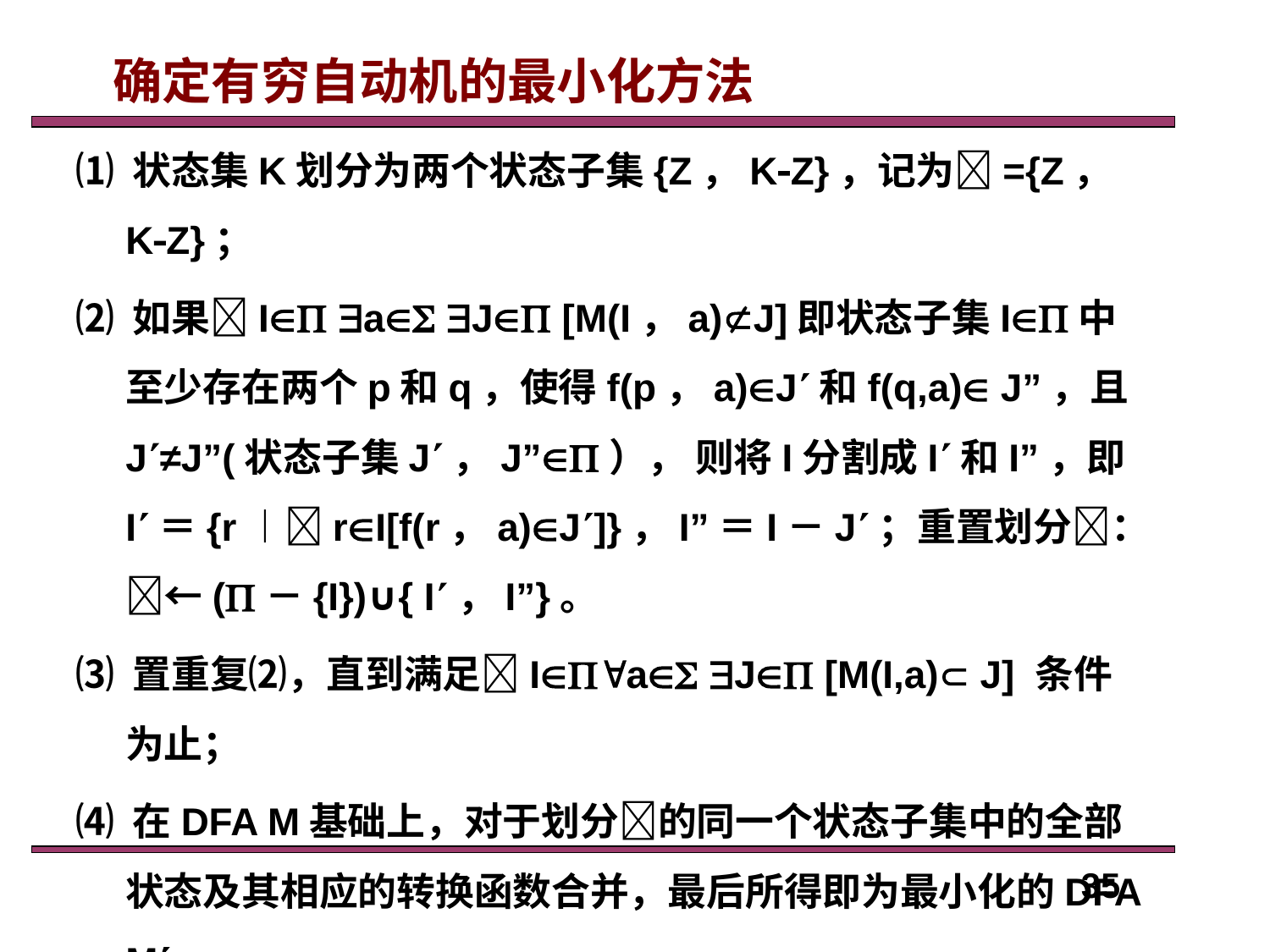

确定有穷自动机的最小化方法
⑴ 状态集K划分为两个状态子集{Z，K−Z}，记为Π={Z，K−Z}；
⑵ 如果∃I∈Π ∃a∈Σ ∃J∈Π [M(I，a)⊄J]即状态子集I∈Π中至少存在两个p和q，使得f(p，a)∈J′和f(q,a)∈ J”，且J′≠J”(状态子集J′，J”∈Π）， 则将I分割成I′和I”，即I′＝{r︱∀r∈I[f(r，a)∈J′]}，I”＝I－J′；重置划分Π：Π←(Π－{I})∪{ I′，I”}。
⑶ 置重复⑵，直到满足∀I∈Π∀a∈Σ ∃J∈Π [M(I,a)⊂ J] 条件为止；
⑷ 在DFA M基础上，对于划分Π的同一个状态子集中的全部状态及其相应的转换函数合并，最后所得即为最小化的DFA M′。

35